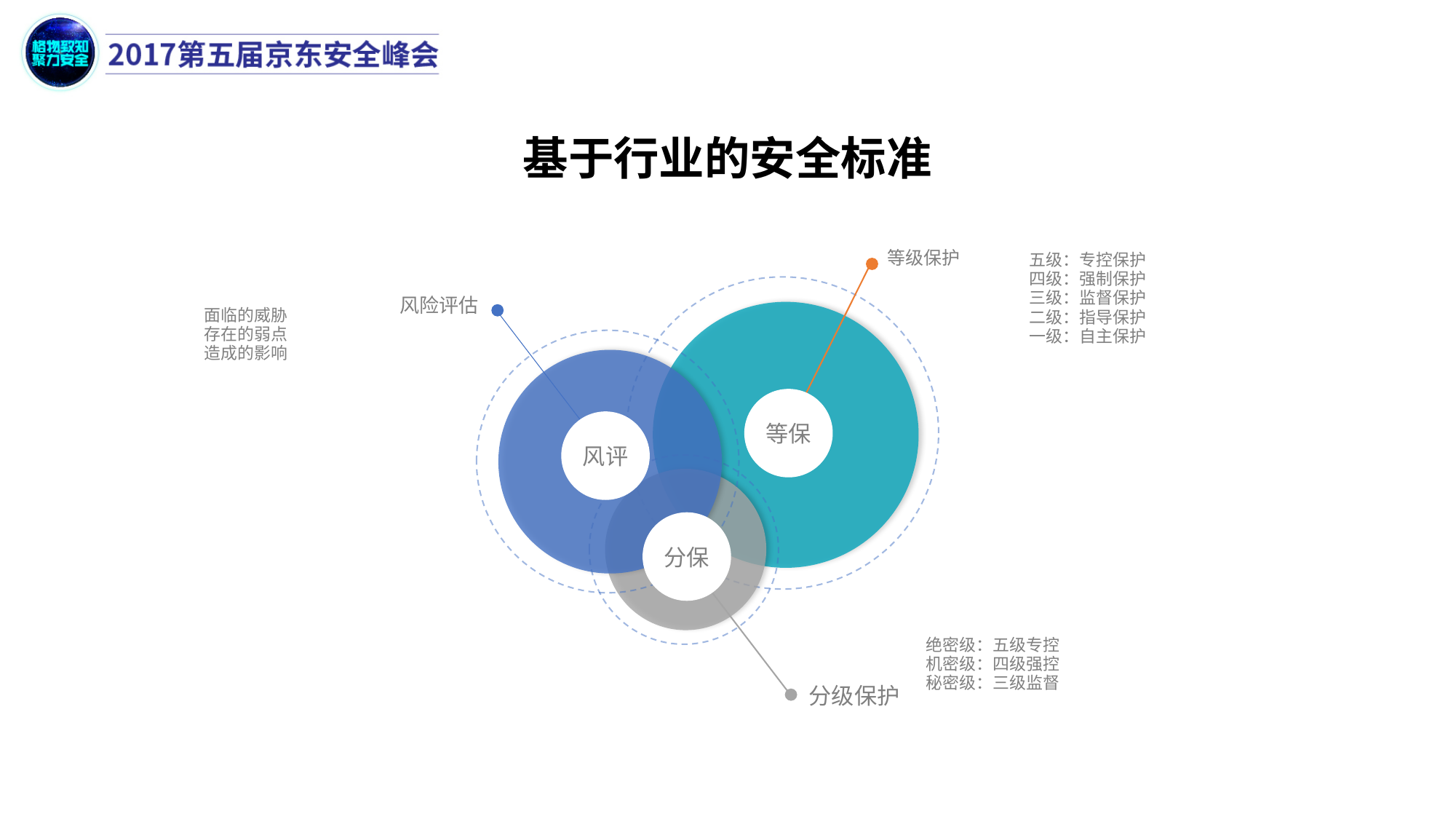

基于行业的安全标准
五级：专控保护
四级：强制保护
三级：监督保护
二级：指导保护
一级：自主保护
等级保护

风险评估

等保

风评

分保

分级保护

面临的威胁
存在的弱点
造成的影响
绝密级：五级专控
机密级：四级强控
秘密级：三级监督